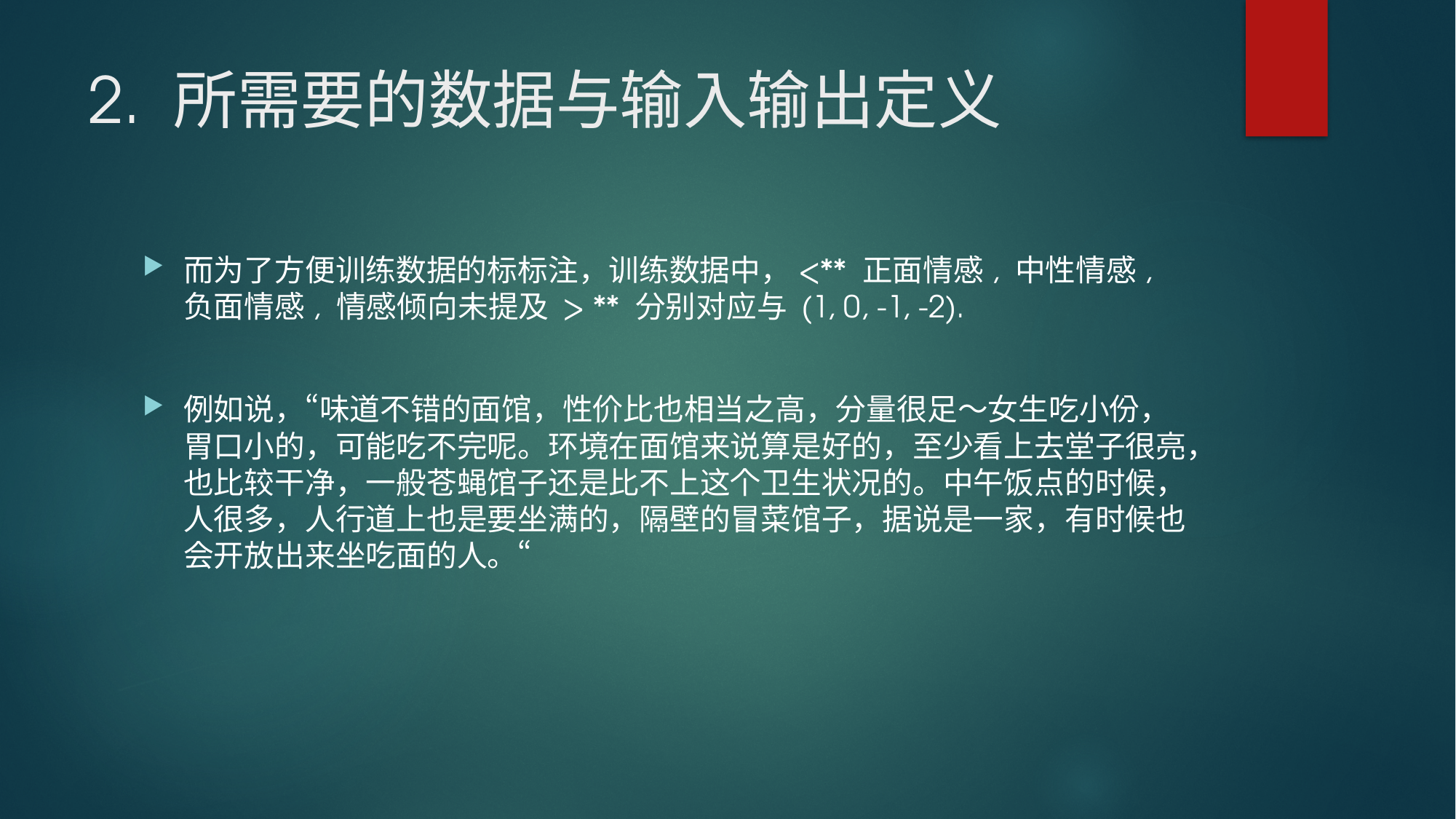

# 2. 所需要的数据与输入输出定义
而为了方便训练数据的标标注，训练数据中，<** 正面情感, 中性情感, 负面情感, 情感倾向未提及 > ** 分别对应与 (1, 0, -1, -2).

例如说，“味道不错的面馆，性价比也相当之高，分量很足～女生吃小份，胃口小的，可能吃不完呢。环境在面馆来说算是好的，至少看上去堂子很亮，也比较干净，一般苍蝇馆子还是比不上这个卫生状况的。中午饭点的时候，人很多，人行道上也是要坐满的，隔壁的冒菜馆子，据说是一家，有时候也会开放出来坐吃面的人。“